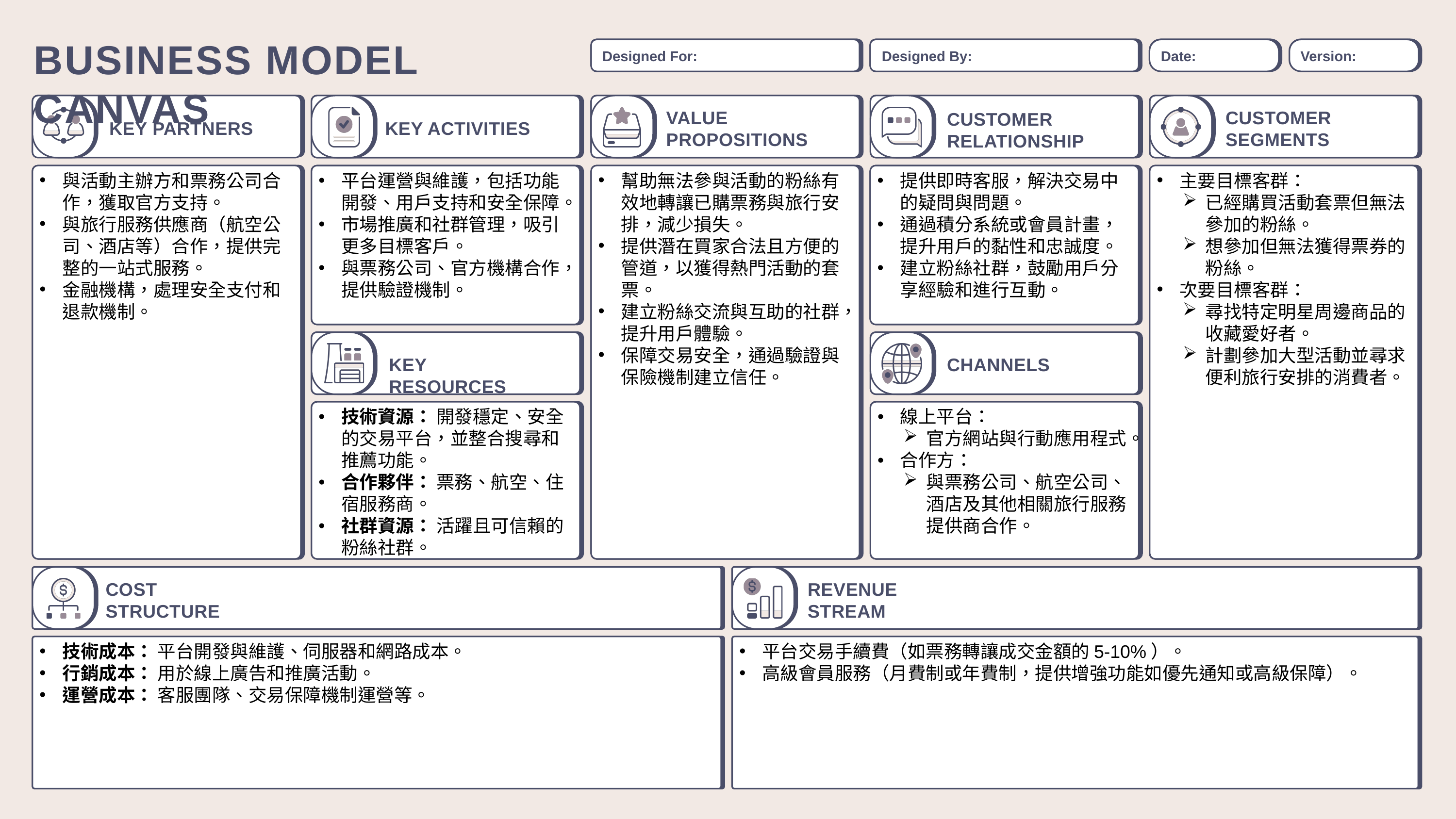

BUSINESS MODEL CANVAS

Designed For:
Designed By:
Date:
Version:

CUSTOMER
SEGMENTS
VALUE PROPOSITIONS

CUSTOMER RELATIONSHIP
KEY PARTNERS
KEY ACTIVITIES

與活動主辦方和票務公司合作，獲取官方支持。
與旅行服務供應商（航空公司、酒店等）合作，提供完整的一站式服務。
金融機構，處理安全支付和退款機制。

平台運營與維護，包括功能開發、用戶支持和安全保障。
市場推廣和社群管理，吸引更多目標客戶。
與票務公司、官方機構合作，提供驗證機制。

幫助無法參與活動的粉絲有效地轉讓已購票務與旅行安排，減少損失。
提供潛在買家合法且方便的管道，以獲得熱門活動的套票。
建立粉絲交流與互助的社群，提升用戶體驗。
保障交易安全，通過驗證與保險機制建立信任。

提供即時客服，解決交易中的疑問與問題。
通過積分系統或會員計畫，提升用戶的黏性和忠誠度。
建立粉絲社群，鼓勵用戶分享經驗和進行互動。

主要目標客群：
已經購買活動套票但無法參加的粉絲。
想參加但無法獲得票券的粉絲。
次要目標客群：
尋找特定明星周邊商品的收藏愛好者。
計劃參加大型活動並尋求便利旅行安排的消費者。

KEY RESOURCES
CHANNELS

技術資源： 開發穩定、安全的交易平台，並整合搜尋和推薦功能。
合作夥伴： 票務、航空、住宿服務商。
社群資源： 活躍且可信賴的粉絲社群。

線上平台：
官方網站與行動應用程式。
合作方：
與票務公司、航空公司、酒店及其他相關旅行服務提供商合作。

COST STRUCTURE
REVENUE STREAM

技術成本： 平台開發與維護、伺服器和網路成本。
行銷成本： 用於線上廣告和推廣活動。
運營成本： 客服團隊、交易保障機制運營等。

平台交易手續費（如票務轉讓成交金額的5-10%）。
高級會員服務（月費制或年費制，提供增強功能如優先通知或高級保障）。